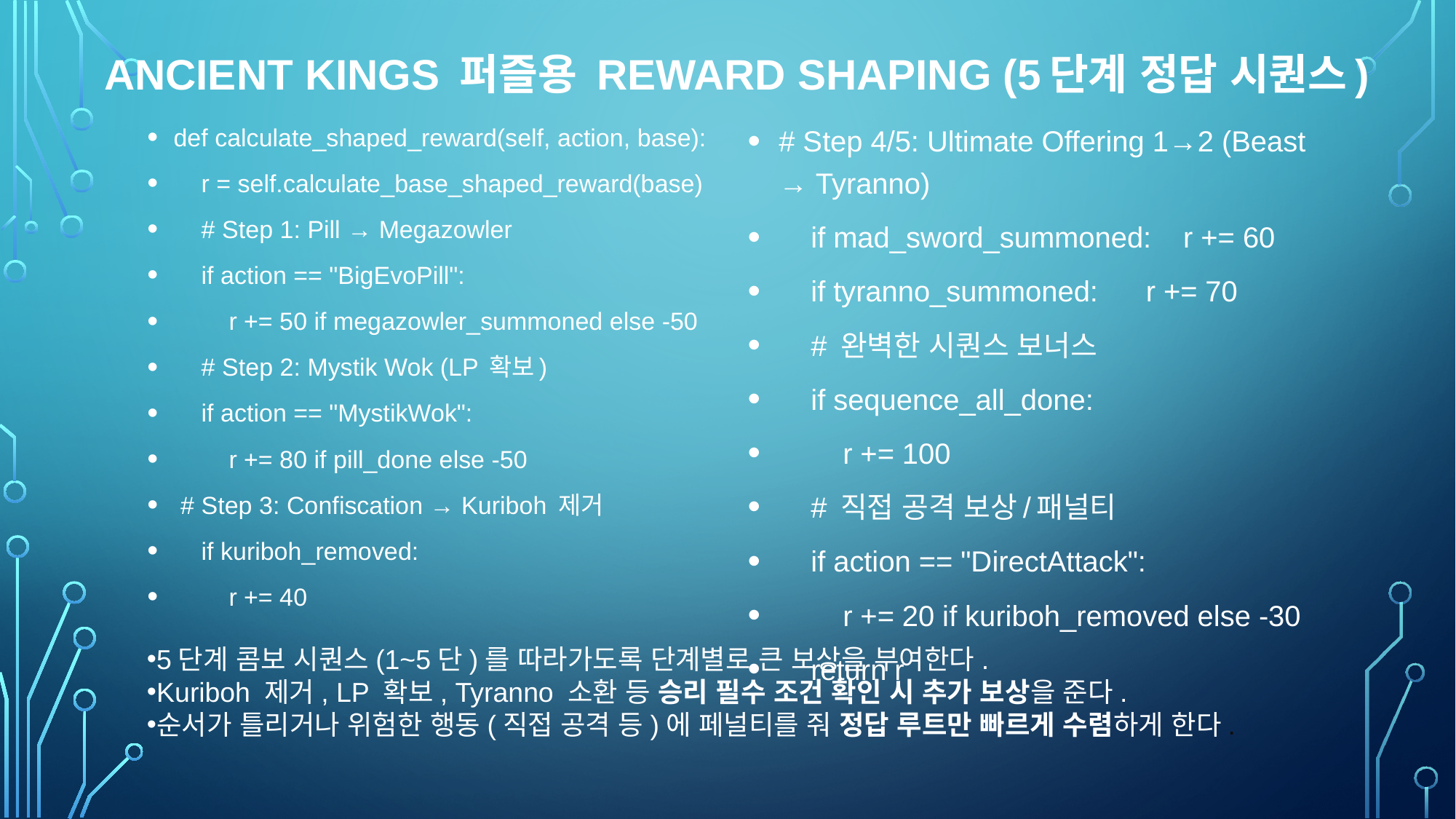

# Ancient Kings 퍼즐용 Reward Shaping (5단계 정답 시퀀스)
def calculate_shaped_reward(self, action, base):
    r = self.calculate_base_shaped_reward(base)
    # Step 1: Pill → Megazowler
    if action == "BigEvoPill":
        r += 50 if megazowler_summoned else -50
    # Step 2: Mystik Wok (LP 확보)
    if action == "MystikWok":
        r += 80 if pill_done else -50
 # Step 3: Confiscation → Kuriboh 제거
    if kuriboh_removed:
        r += 40
# Step 4/5: Ultimate Offering 1→2 (Beast → Tyranno)
    if mad_sword_summoned:    r += 60
    if tyranno_summoned:      r += 70
    # 완벽한 시퀀스 보너스
    if sequence_all_done:
        r += 100
    # 직접 공격 보상/패널티
    if action == "DirectAttack":
        r += 20 if kuriboh_removed else -30
    return r
5단계 콤보 시퀀스(1~5단)를 따라가도록 단계별로 큰 보상을 부여한다.
Kuriboh 제거, LP 확보, Tyranno 소환 등 승리 필수 조건 확인 시 추가 보상을 준다.
순서가 틀리거나 위험한 행동(직접 공격 등)에 페널티를 줘 정답 루트만 빠르게 수렴하게 한다.